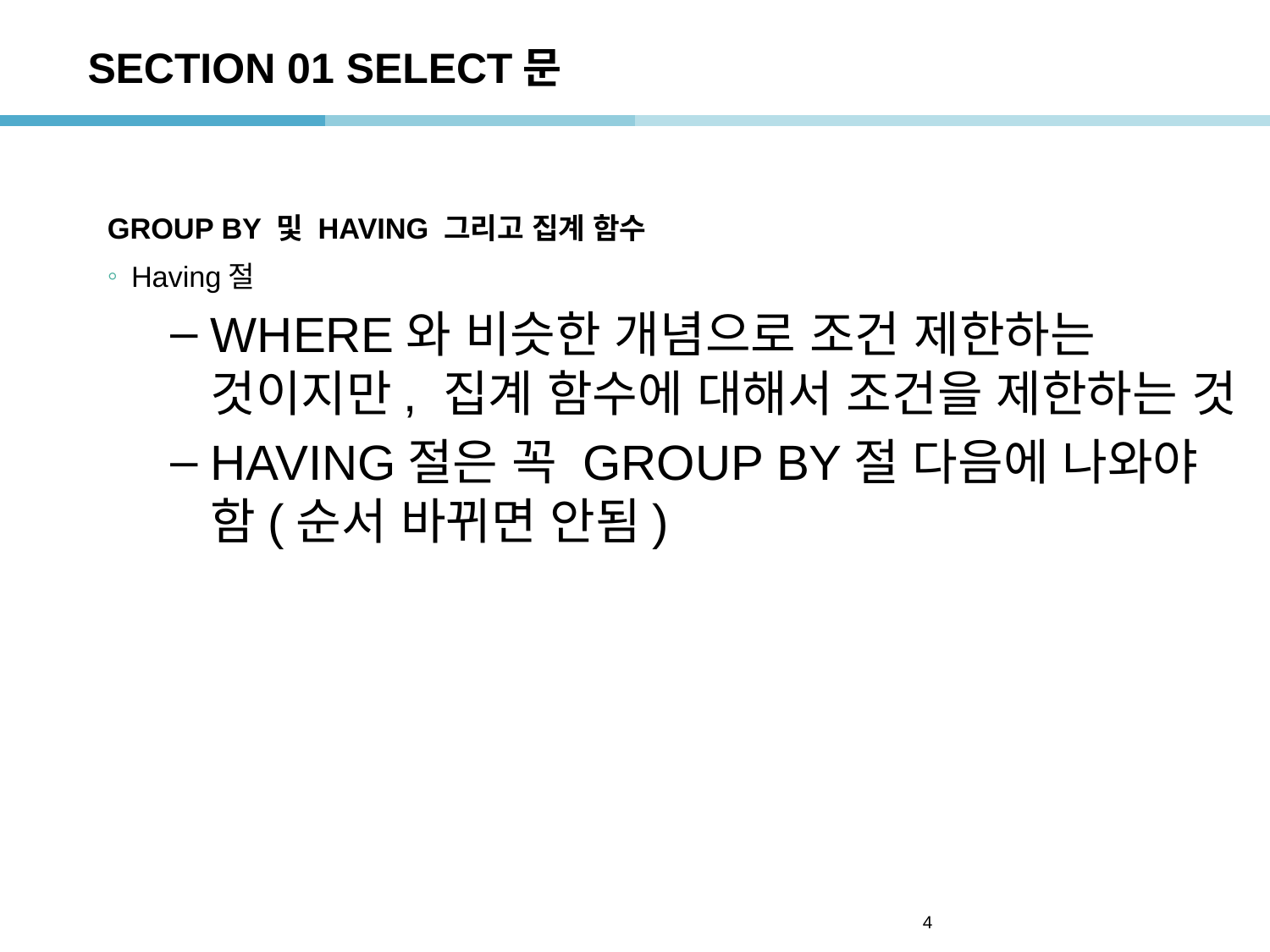

# SECTION 01 SELECT문
GROUP BY 및 HAVING 그리고 집계 함수
Having절
WHERE와 비슷한 개념으로 조건 제한하는 것이지만, 집계 함수에 대해서 조건을 제한하는 것
HAVING절은 꼭 GROUP BY절 다음에 나와야 함(순서 바뀌면 안됨)
4